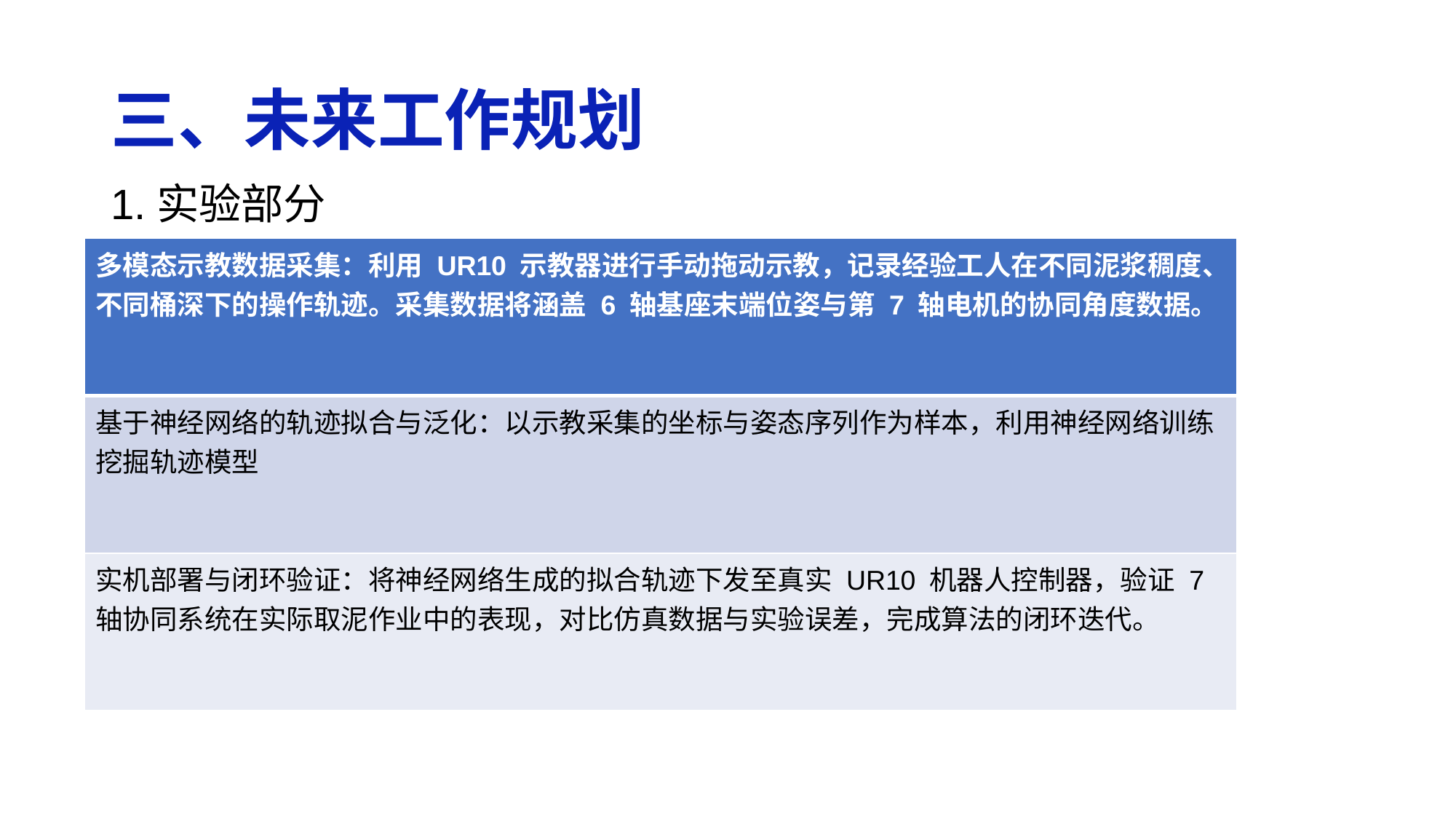

# 三、未来工作规划
1.实验部分

| 多模态示教数据采集：利用 UR10 示教器进行手动拖动示教，记录经验工人在不同泥浆稠度、不同桶深下的操作轨迹。采集数据将涵盖 6 轴基座末端位姿与第 7 轴电机的协同角度数据。 |
| --- |
| 基于神经网络的轨迹拟合与泛化：以示教采集的坐标与姿态序列作为样本，利用神经网络训练挖掘轨迹模型 |
| 实机部署与闭环验证：将神经网络生成的拟合轨迹下发至真实 UR10 机器人控制器，验证 7 轴协同系统在实际取泥作业中的表现，对比仿真数据与实验误差，完成算法的闭环迭代。 |